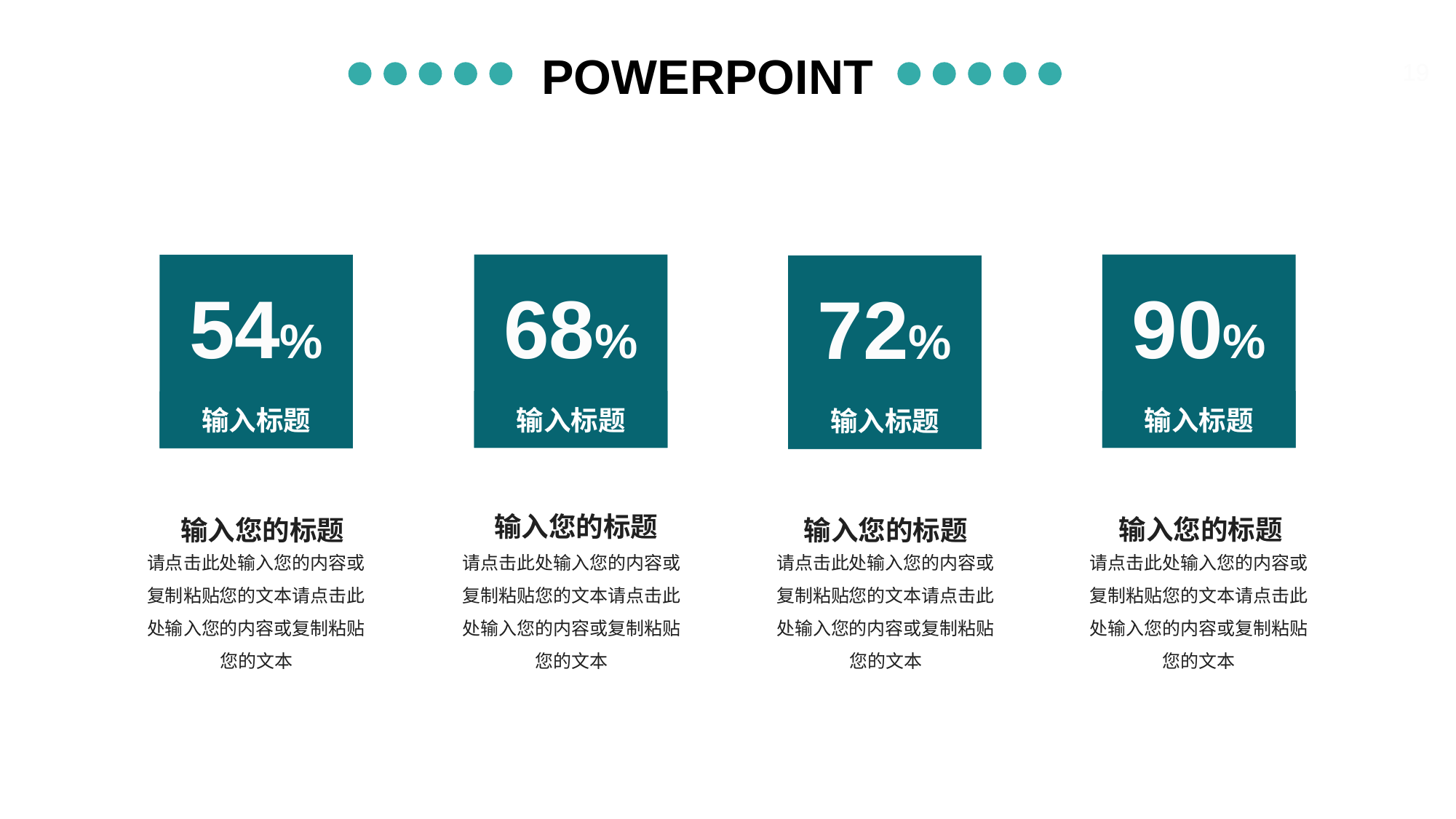

POWERPOINT

19

输入标题
90%

输入标题
68%

输入标题
54%

输入标题
72%
输入您的标题
请点击此处输入您的内容或复制粘贴您的文本请点击此处输入您的内容或复制粘贴您的文本
输入您的标题
请点击此处输入您的内容或复制粘贴您的文本请点击此处输入您的内容或复制粘贴您的文本
输入您的标题
请点击此处输入您的内容或复制粘贴您的文本请点击此处输入您的内容或复制粘贴您的文本
输入您的标题
请点击此处输入您的内容或复制粘贴您的文本请点击此处输入您的内容或复制粘贴您的文本